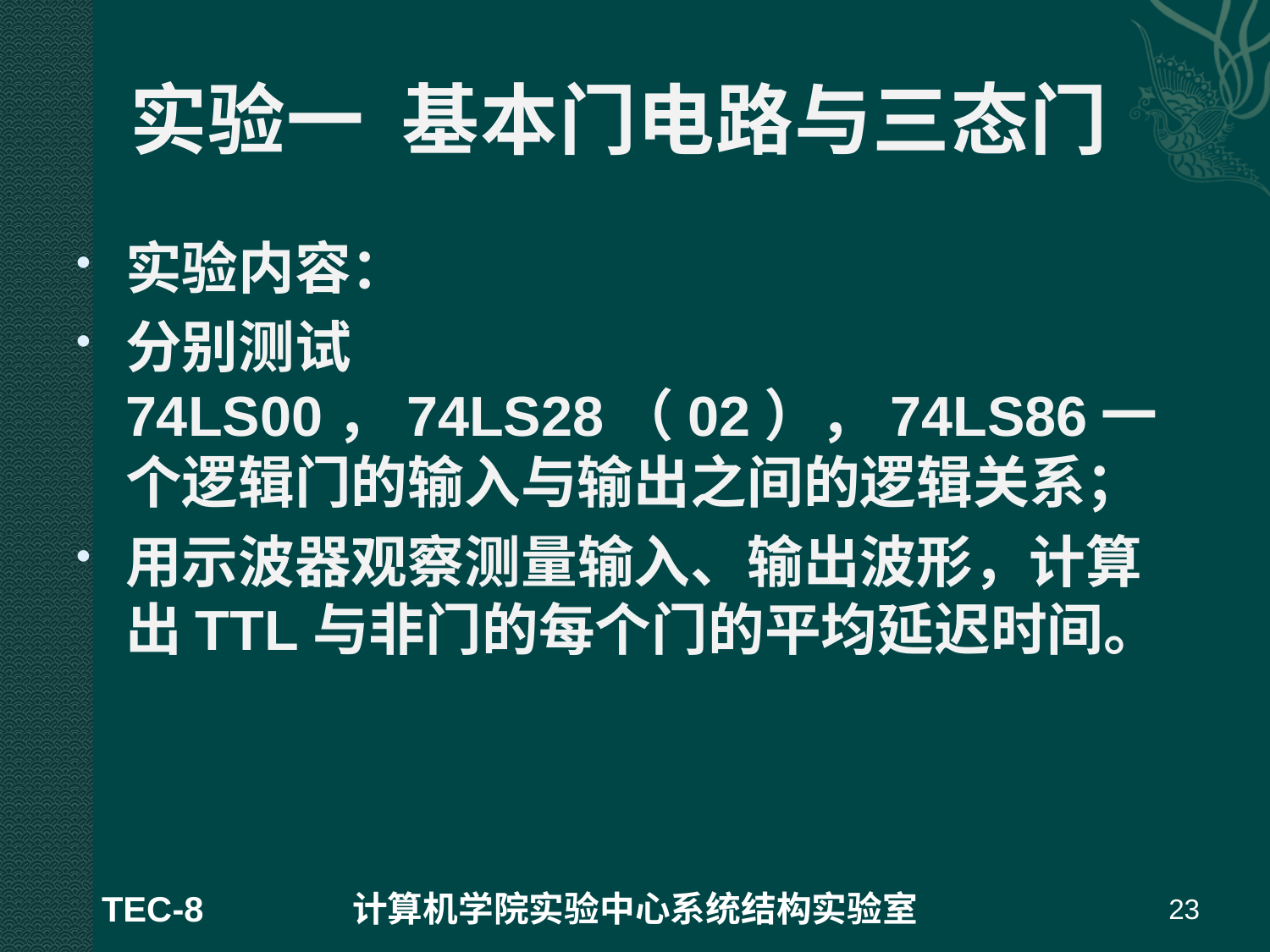

# 实验一  基本门电路与三态门
实验内容：
分别测试74LS00，74LS28（02），74LS86一个逻辑门的输入与输出之间的逻辑关系；
用示波器观察测量输入、输出波形，计算出TTL与非门的每个门的平均延迟时间。

TEC-8
计算机学院实验中心系统结构实验室
23